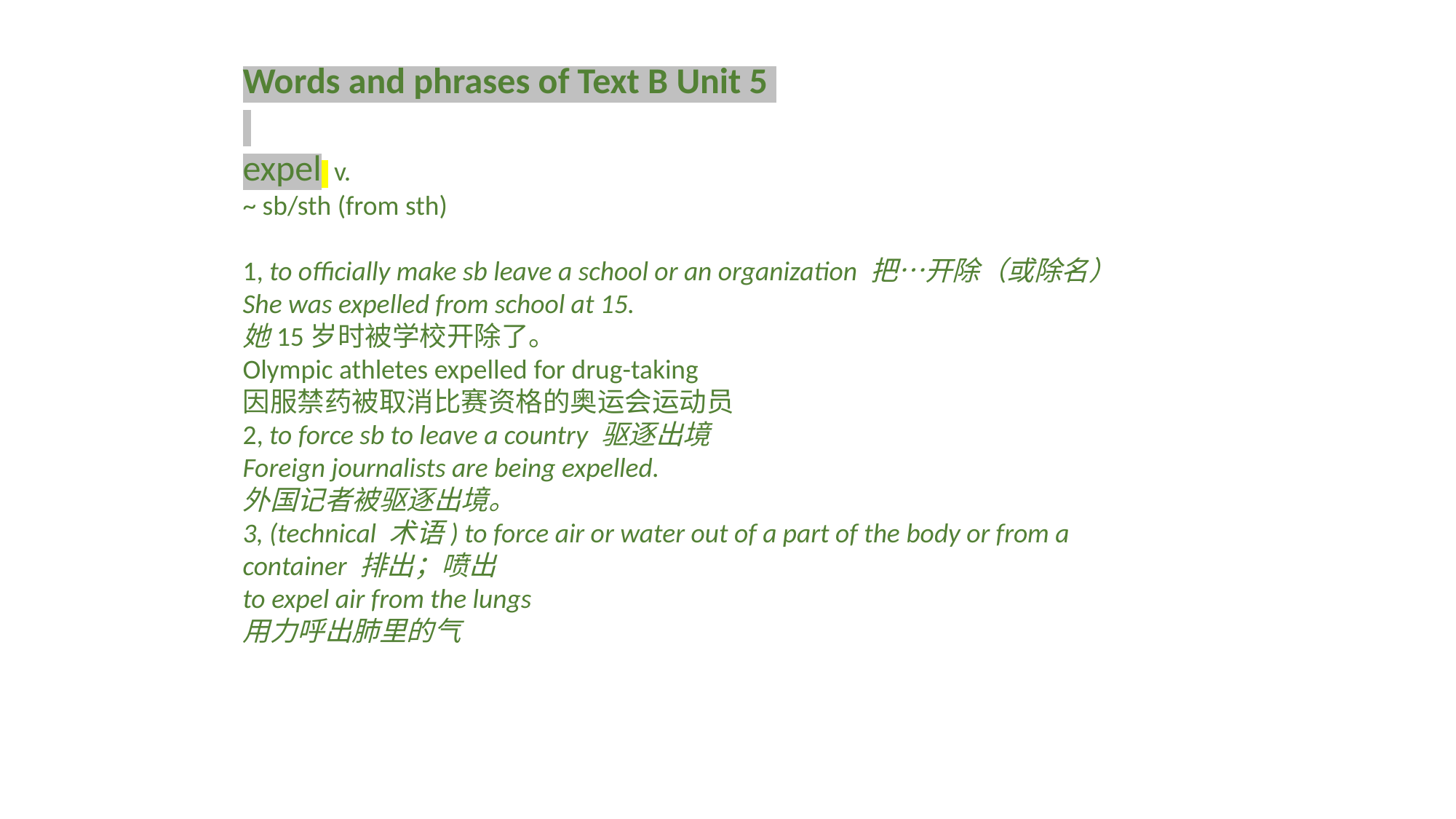

Words and phrases of Text B Unit 5  expel  v.~ sb/sth (from sth) 　 1, to officially make sb leave a school or an organization 把…开除（或除名）She was expelled from school at 15.她15岁时被学校开除了。Olympic athletes expelled for drug-taking因服禁药被取消比赛资格的奥运会运动员2, to force sb to leave a country 驱逐出境Foreign journalists are being expelled.外国记者被驱逐出境。3, (technical 术语) to force air or water out of a part of the body or from a container 排出；喷出to expel air from the lungs用力呼出肺里的气